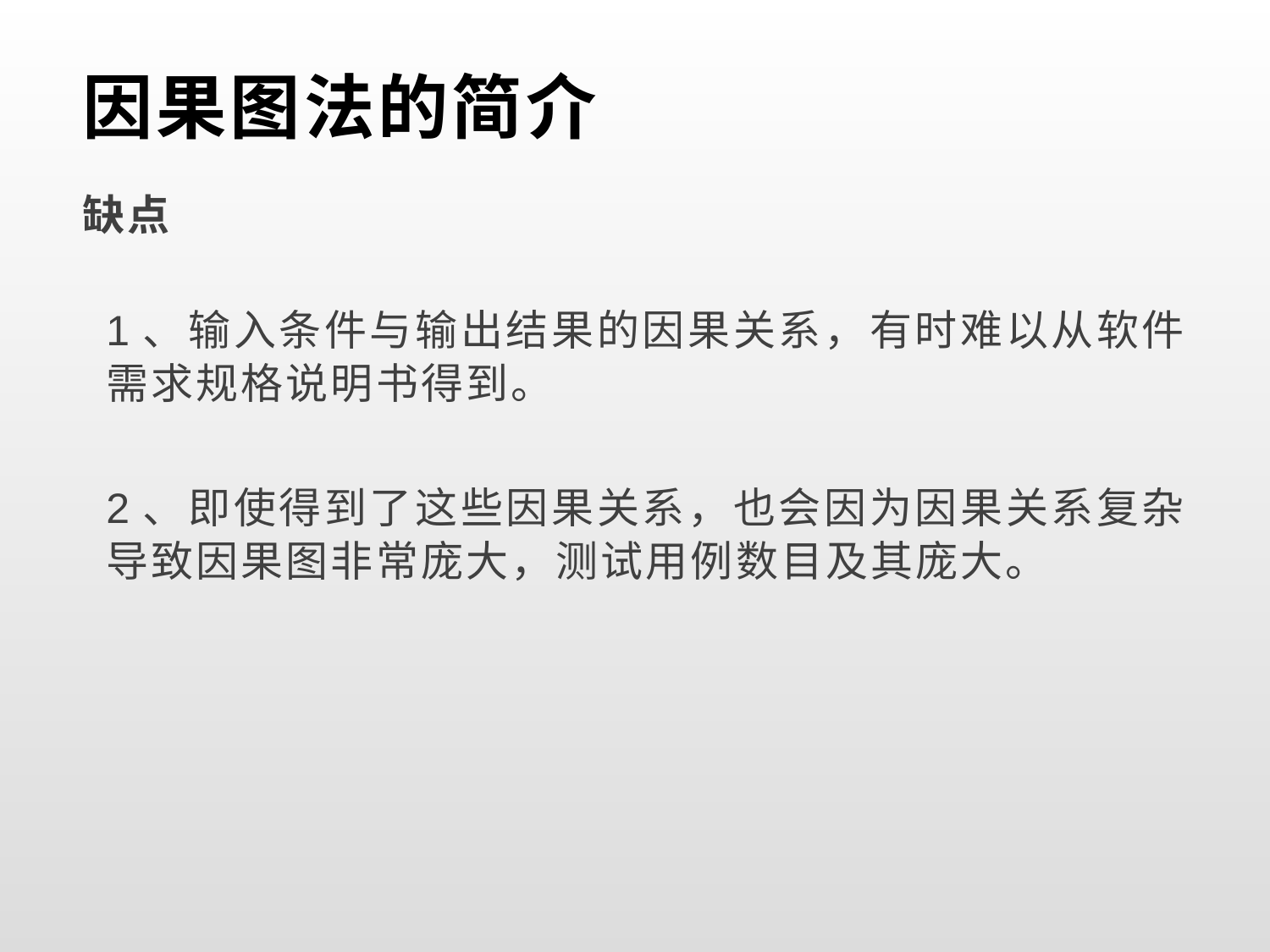

# 因果图法的简介
缺点
1、输入条件与输出结果的因果关系，有时难以从软件需求规格说明书得到。
2、即使得到了这些因果关系，也会因为因果关系复杂导致因果图非常庞大，测试用例数目及其庞大。